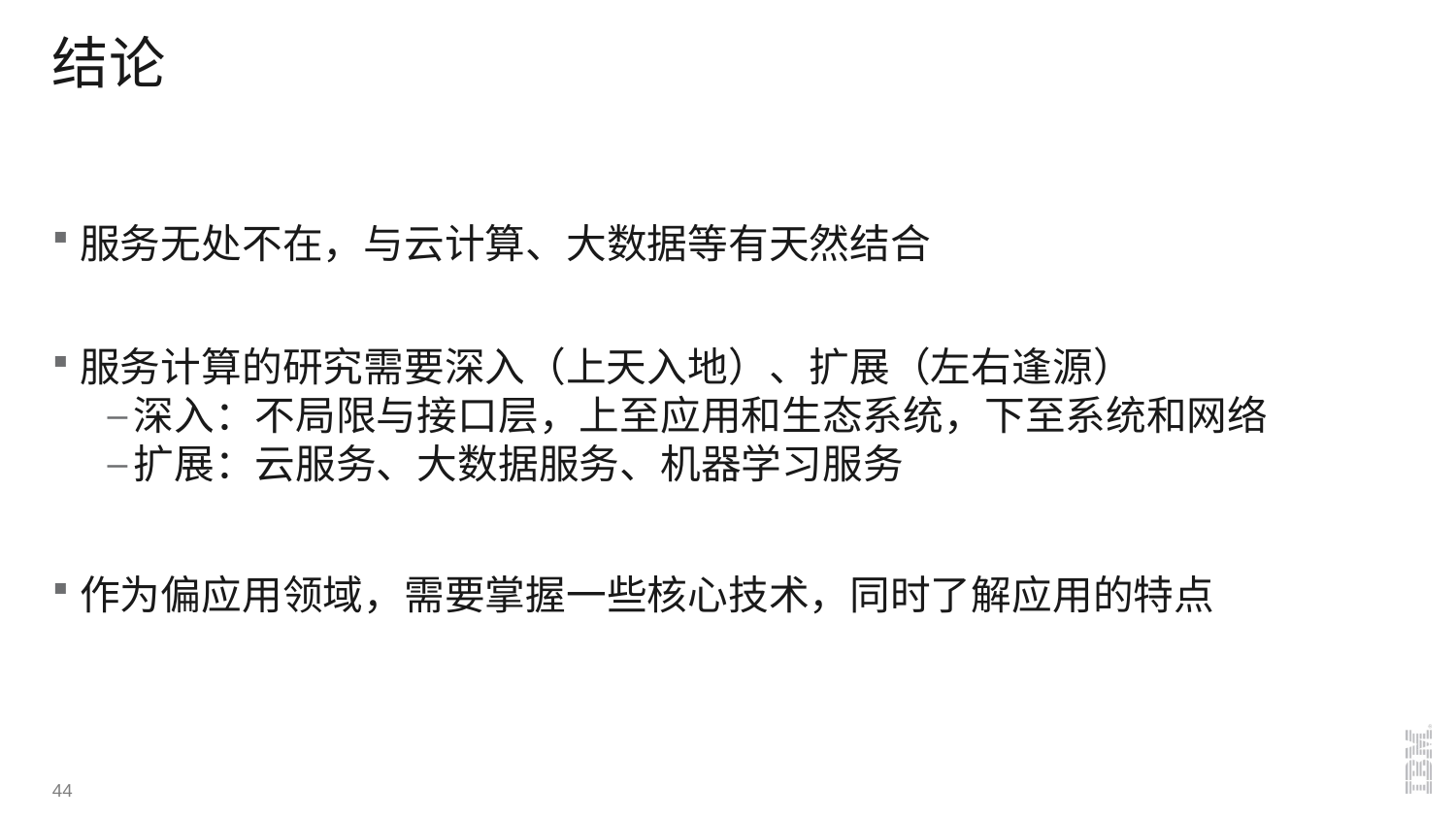

# 结论
服务无处不在，与云计算、大数据等有天然结合

服务计算的研究需要深入（上天入地）、扩展（左右逢源）
深入：不局限与接口层，上至应用和生态系统，下至系统和网络
扩展：云服务、大数据服务、机器学习服务

作为偏应用领域，需要掌握一些核心技术，同时了解应用的特点
44